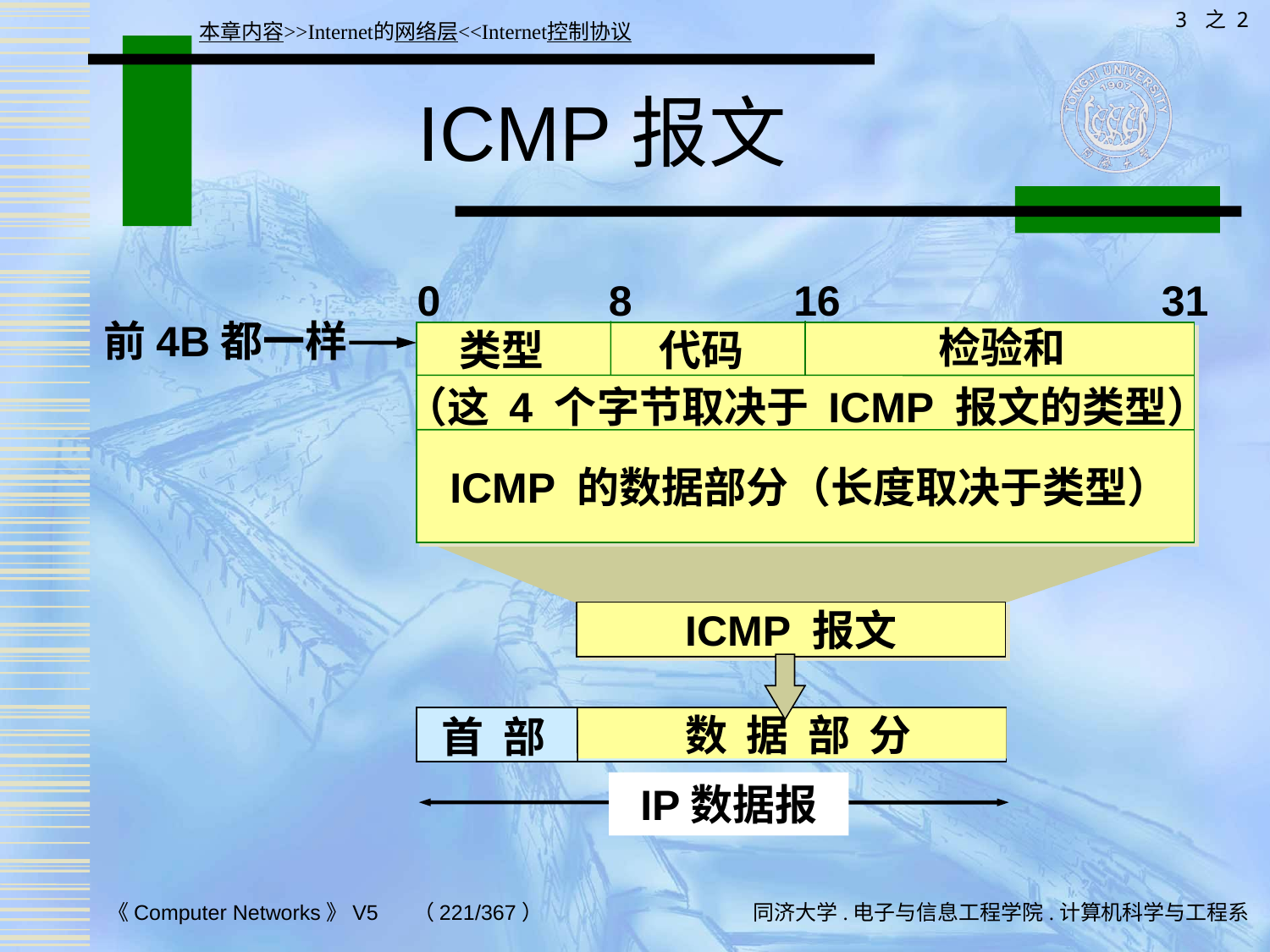

3 之 2

本章内容>>Internet的网络层<<Internet控制协议

# ICMP报文
0
8
16
31
前4B都一样
检验和
类型
代码

（这 4 个字节取决于 ICMP 报文的类型）
ICMP 的数据部分（长度取决于类型）

ICMP 报文

数  据  部  分
首  部

IP数据报